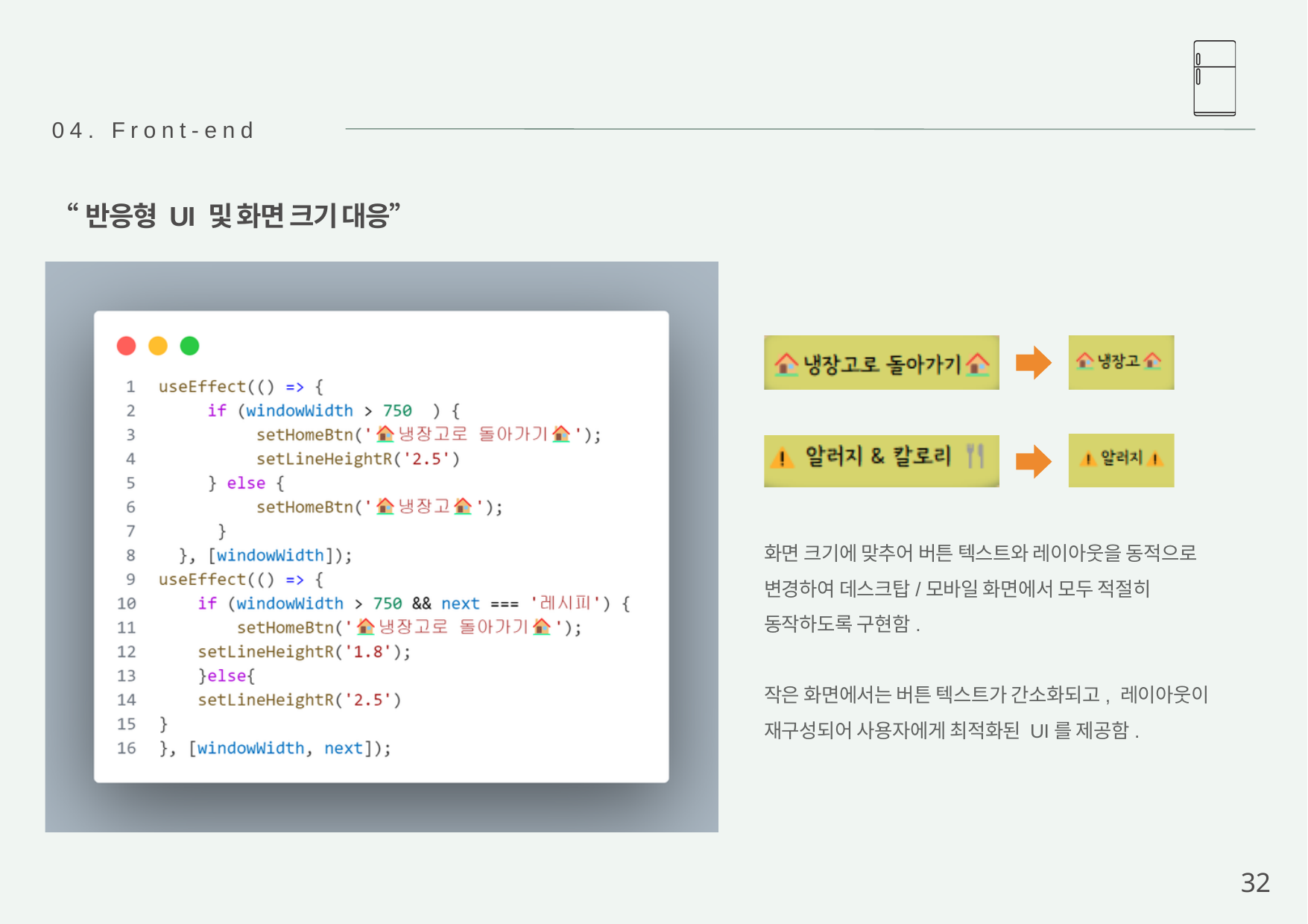

04. Front-end

“반응형 UI 및 화면 크기 대응”

화면 크기에 맞추어 버튼 텍스트와 레이아웃을 동적으로
변경하여 데스크탑/모바일 화면에서 모두 적절히
동작하도록 구현함.
작은 화면에서는 버튼 텍스트가 간소화되고, 레이아웃이
재구성되어 사용자에게 최적화된 UI를 제공함.
32